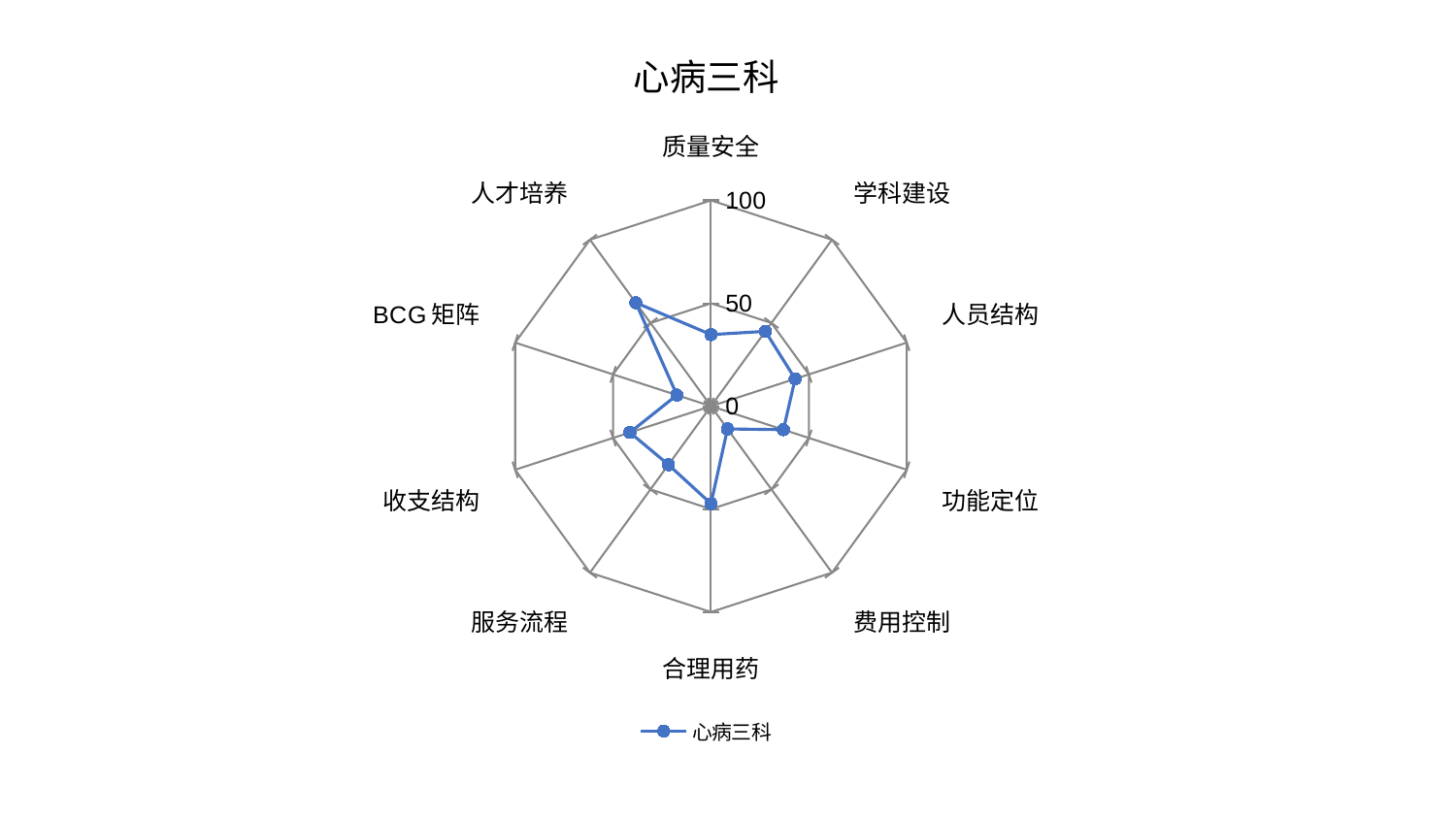

### Chart: 心病三科

| Category | 心病三科 |
|---|---|
| 质量安全 | 34.78406342567949 |
| 学科建设 | 44.95845720935511 |
| 人员结构 | 42.98583803822979 |
| 功能定位 | 37.002941422787025 |
| 费用控制 | 13.67336197035811 |
| 合理用药 | 47.37809786821474 |
| 服务流程 | 35.16419565522975 |
| 收支结构 | 41.392402751906396 |
| BCG矩阵 | 17.406812261313235 |
| 人才培养 | 62.176731664519316 |
144